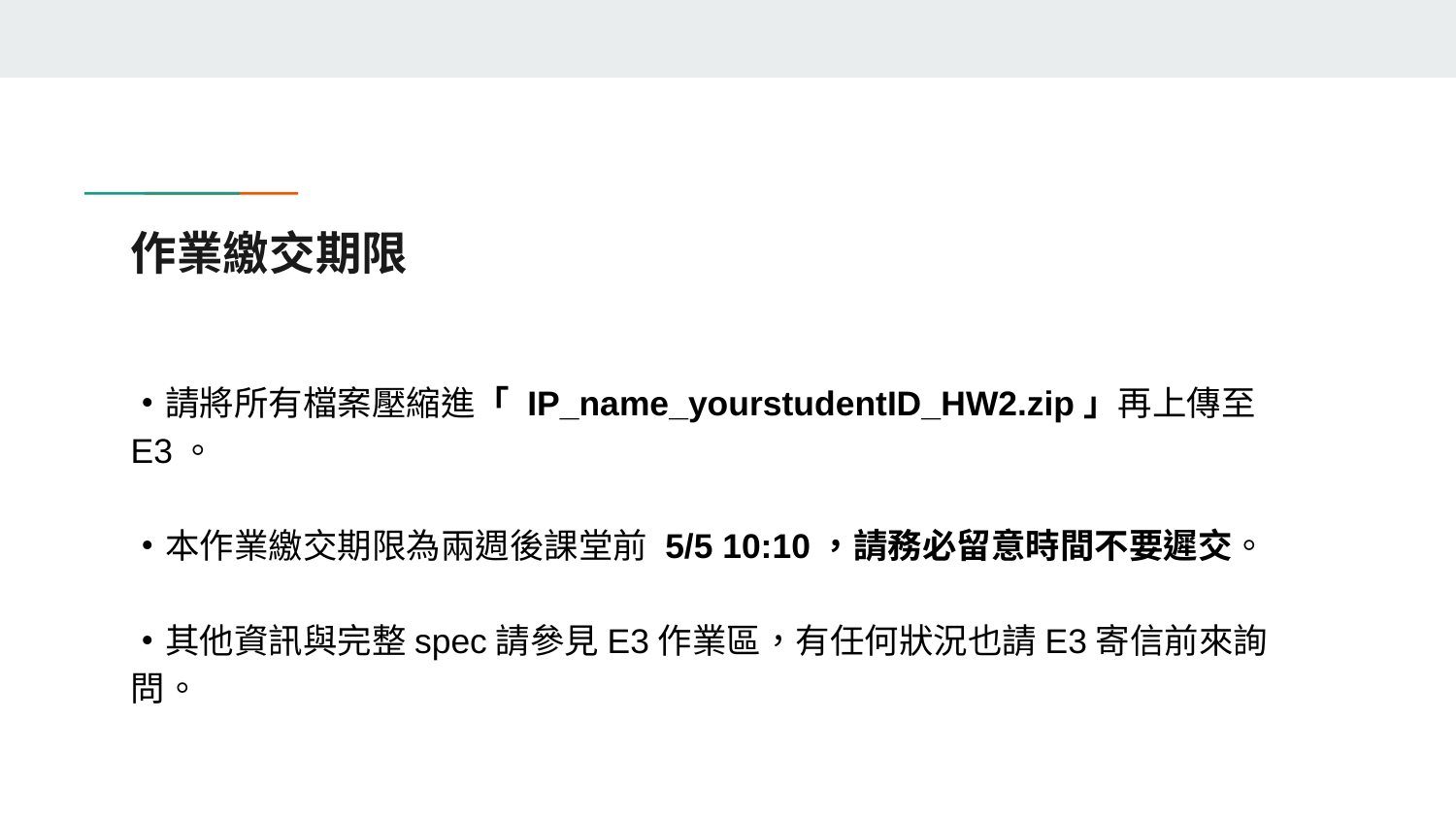

# 作業繳交期限

・請將所有檔案壓縮進「 IP_name_yourstudentID_HW2.zip」再上傳至E3。

・本作業繳交期限為兩週後課堂前 5/5 10:10，請務必留意時間不要遲交。

・其他資訊與完整spec請參見E3作業區，有任何狀況也請E3寄信前來詢問。